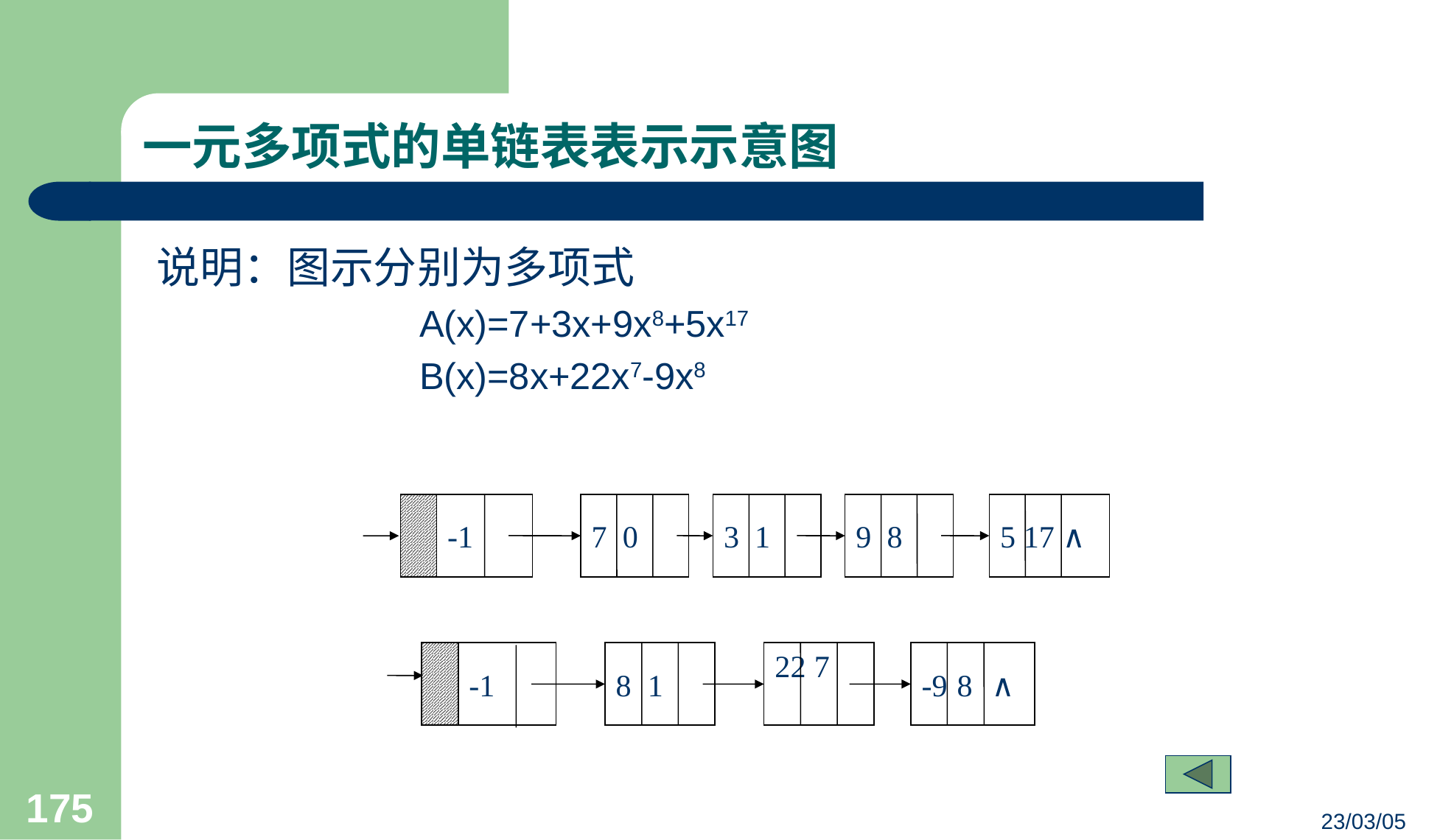

# 一元多项式的单链表表示示意图
说明：图示分别为多项式
			A(x)=7+3x+9x8+5x17
			B(x)=8x+22x7-9x8

-1

7  0

3  1

9  8

5 17 ∧

-1
8  1

22 7

-9 8  ∧

175
23/03/05